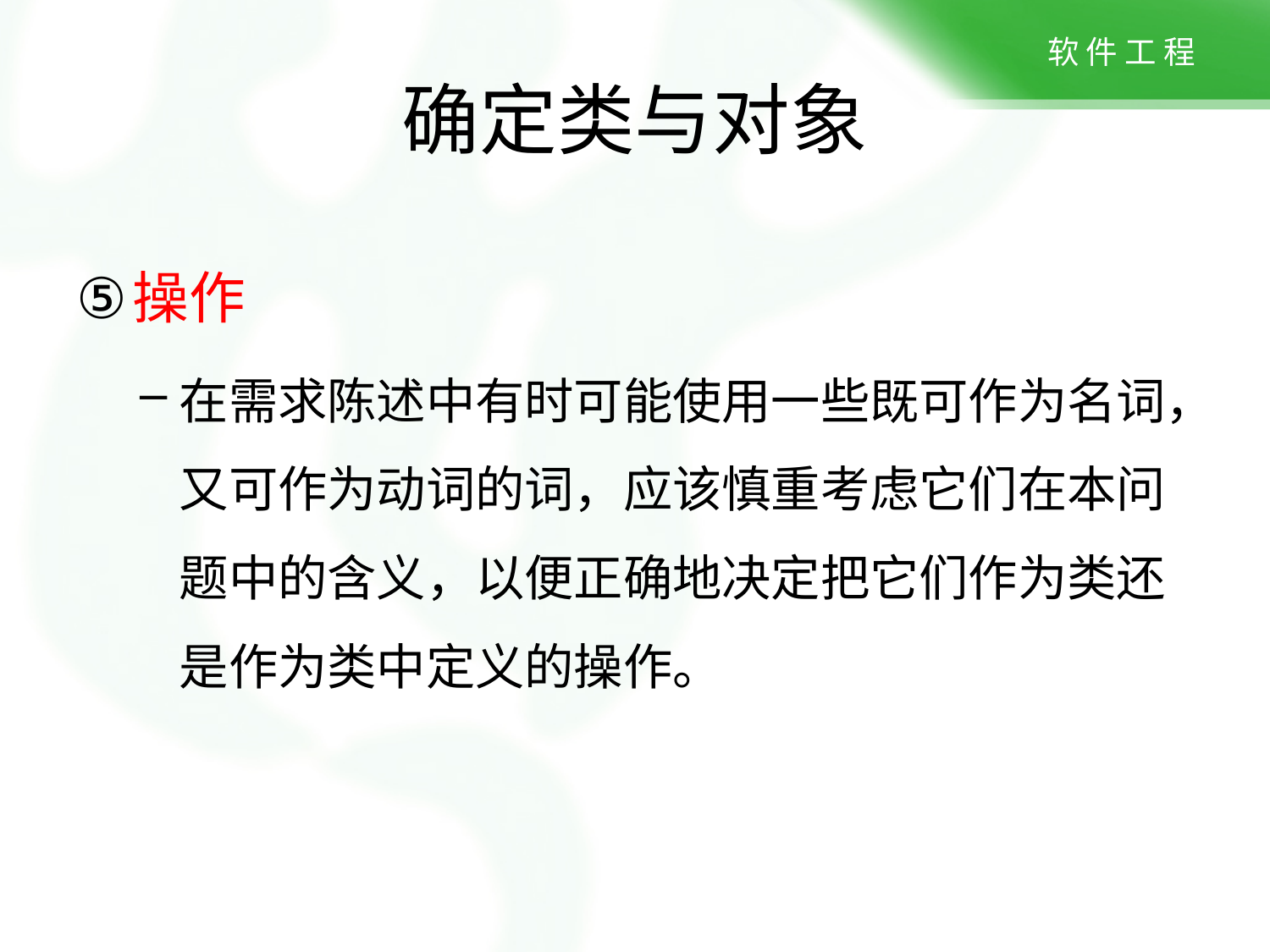

# 确定类与对象
操作
在需求陈述中有时可能使用一些既可作为名词，又可作为动词的词，应该慎重考虑它们在本问题中的含义，以便正确地决定把它们作为类还是作为类中定义的操作。